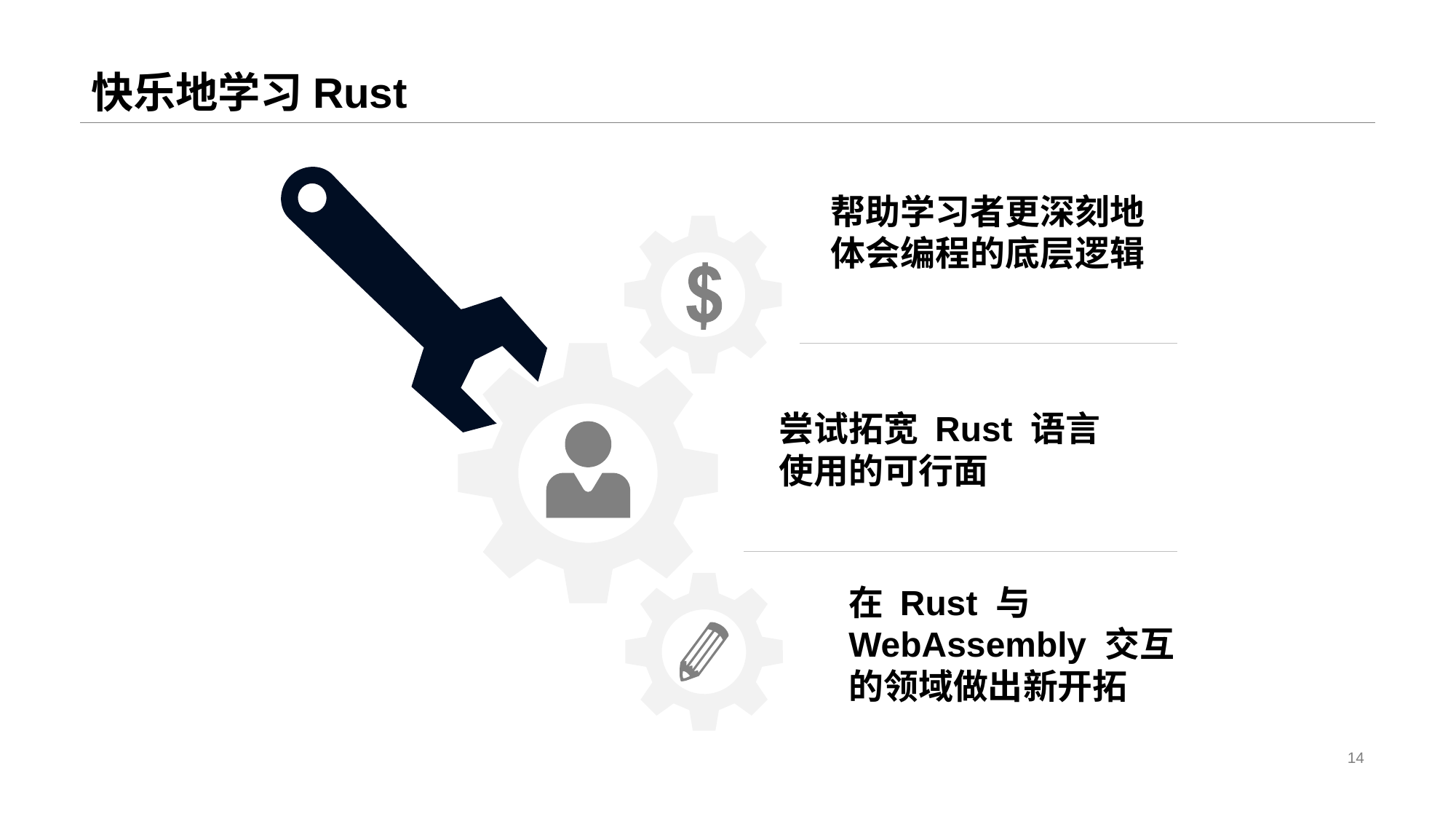

# 快乐地学习Rust

帮助学习者更深刻地体会编程的底层逻辑

尝试拓宽 Rust 语言使用的可行面

在 Rust 与 WebAssembly 交互的领域做出新开拓
14